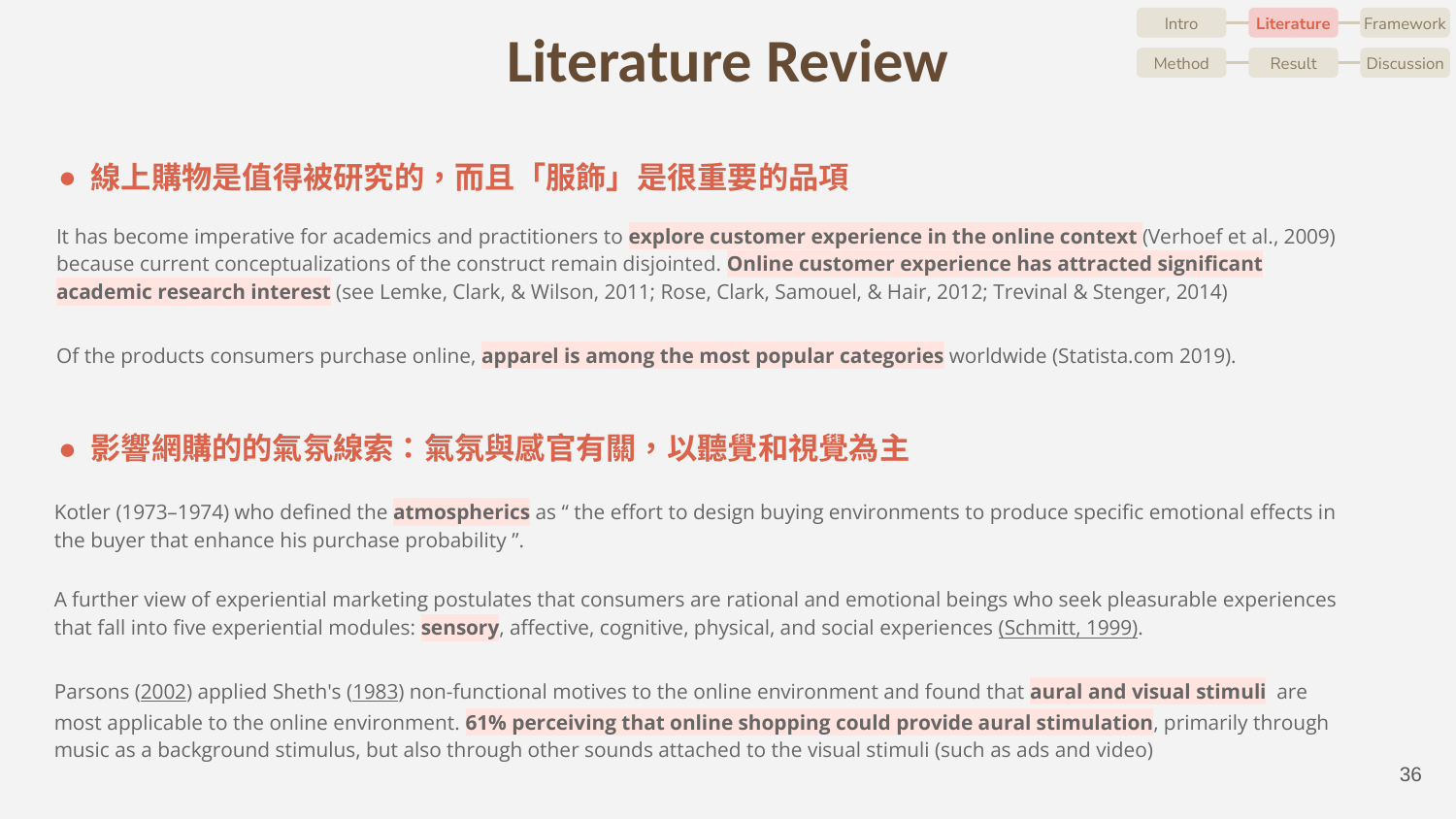

# Literature Review
Intro
Literature
Framework
Method
Result
Discussion
線上購物是值得被研究的，而且「服飾」是很重要的品項
It has become imperative for academics and practitioners to explore customer experience in the online context (Verhoef et al., 2009) because current conceptualizations of the construct remain disjointed. Online customer experience has attracted significant academic research interest (see Lemke, Clark, & Wilson, 2011; Rose, Clark, Samouel, & Hair, 2012; Trevinal & Stenger, 2014)
Of the products consumers purchase online, apparel is among the most popular categories worldwide (Statista.com 2019).
影響網購的的氣氛線索：氣氛與感官有關，以聽覺和視覺為主
Kotler (1973–1974) who defined the atmospherics as “ the effort to design buying environments to produce specific emotional effects in the buyer that enhance his purchase probability ”.
A further view of experiential marketing postulates that consumers are rational and emotional beings who seek pleasurable experiences that fall into five experiential modules: sensory, affective, cognitive, physical, and social experiences (Schmitt, 1999).
Parsons (2002) applied Sheth's (1983) non-functional motives to the online environment and found that aural and visual stimuli  are most applicable to the online environment. 61% perceiving that online shopping could provide aural stimulation, primarily through music as a background stimulus, but also through other sounds attached to the visual stimuli (such as ads and video)
36